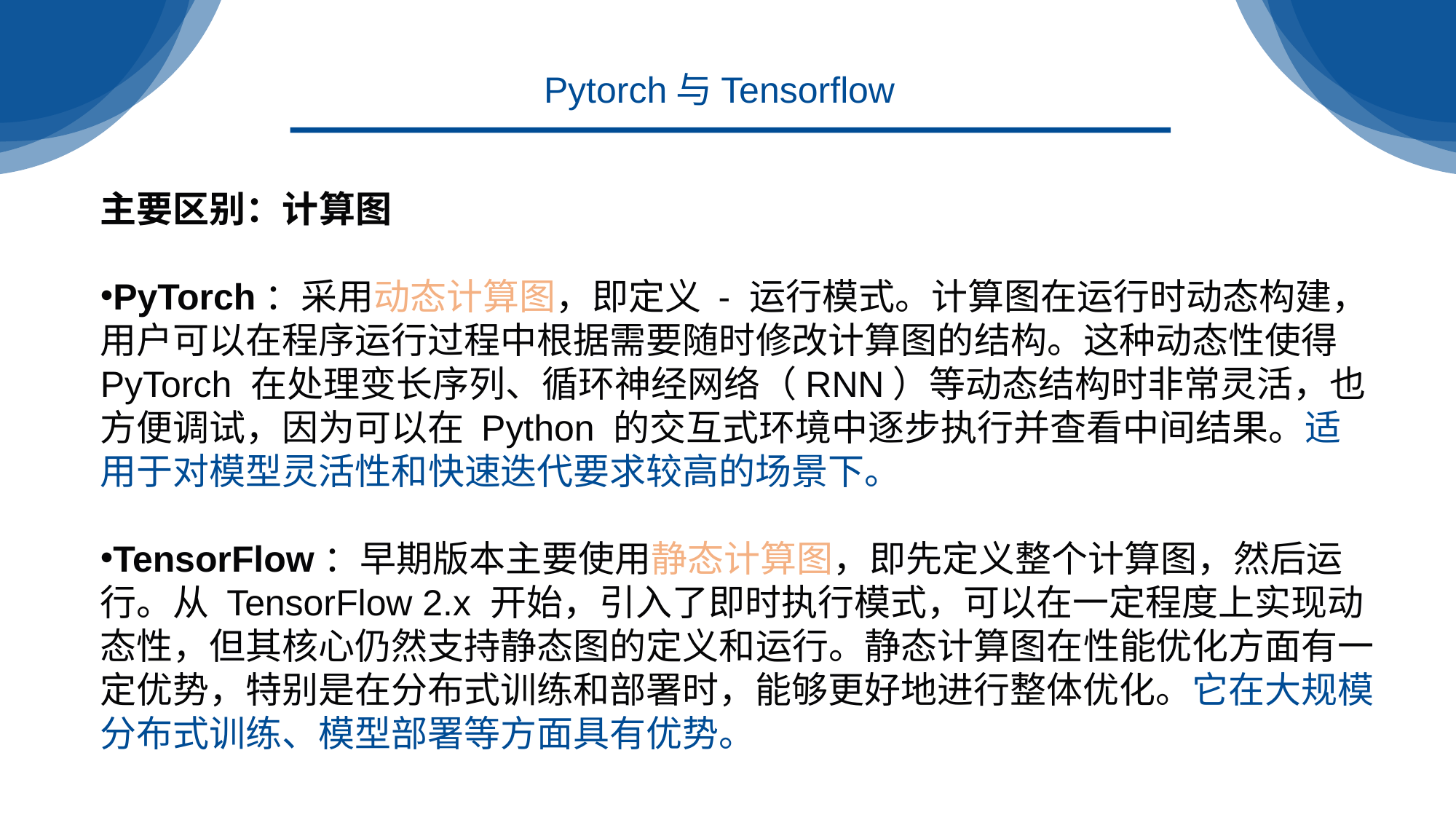

Pytorch与Tensorflow

主要区别：计算图

PyTorch：采用动态计算图，即定义 - 运行模式。计算图在运行时动态构建，用户可以在程序运行过程中根据需要随时修改计算图的结构。这种动态性使得 PyTorch 在处理变长序列、循环神经网络（RNN）等动态结构时非常灵活，也方便调试，因为可以在 Python 的交互式环境中逐步执行并查看中间结果。适用于对模型灵活性和快速迭代要求较高的场景下。

TensorFlow：早期版本主要使用静态计算图，即先定义整个计算图，然后运行。从 TensorFlow 2.x 开始，引入了即时执行模式，可以在一定程度上实现动态性，但其核心仍然支持静态图的定义和运行。静态计算图在性能优化方面有一定优势，特别是在分布式训练和部署时，能够更好地进行整体优化。它在大规模分布式训练、模型部署等方面具有优势。